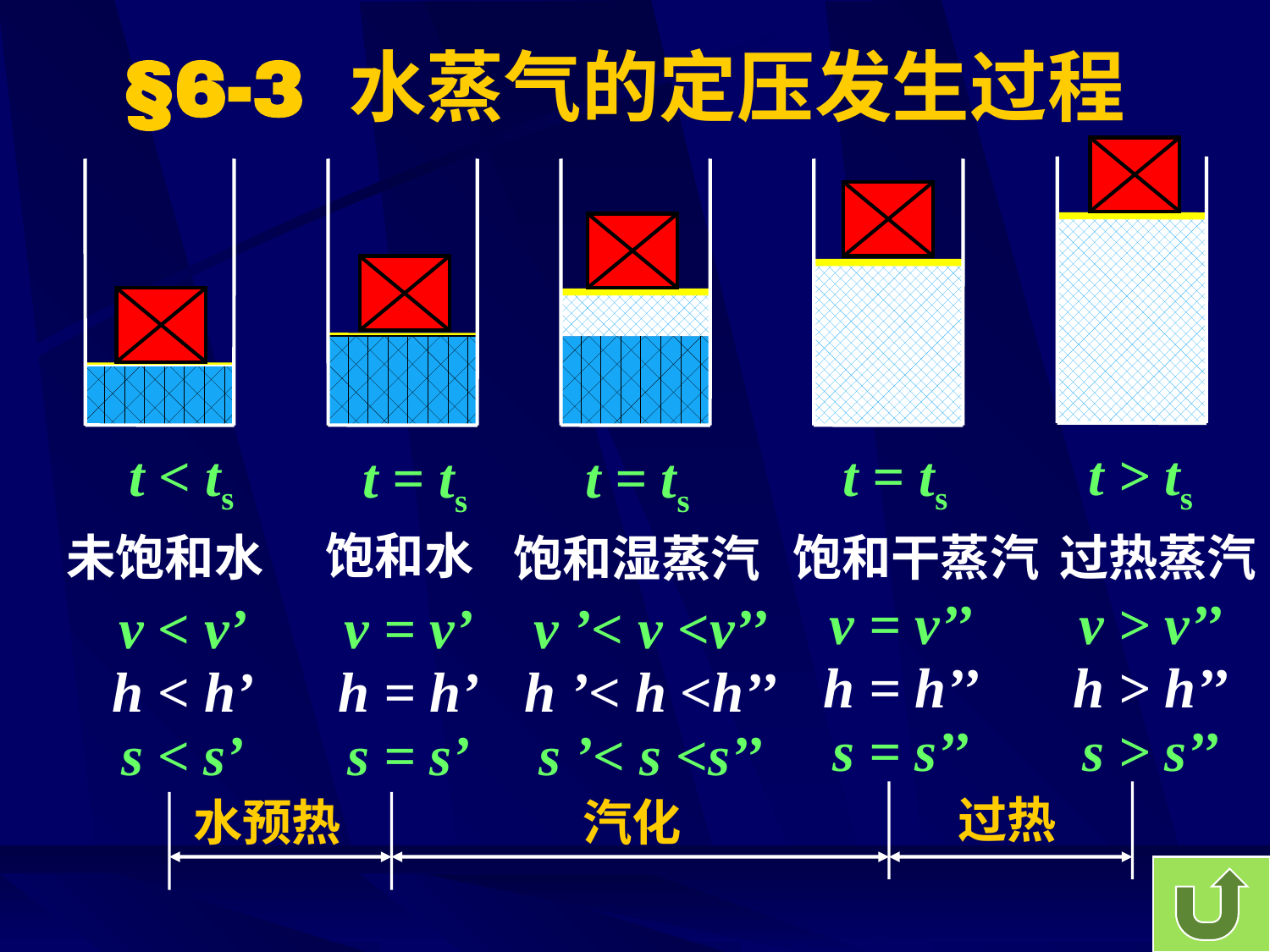

# §6-3 水蒸气的定压发生过程

t > ts
t = ts
t < ts
t = ts
t = ts
饱和水
未饱和水
饱和干蒸汽
过热蒸汽
饱和湿蒸汽
v > v’’
v < v’
v ’< v <v’’
v = v’’
v = v’
h > h’’
h < h’
h ’< h <h’’
h = h’’
h = h’
s = s’’
s > s’’
s < s’
s = s’
s ’< s <s’’

汽化

过热

水预热